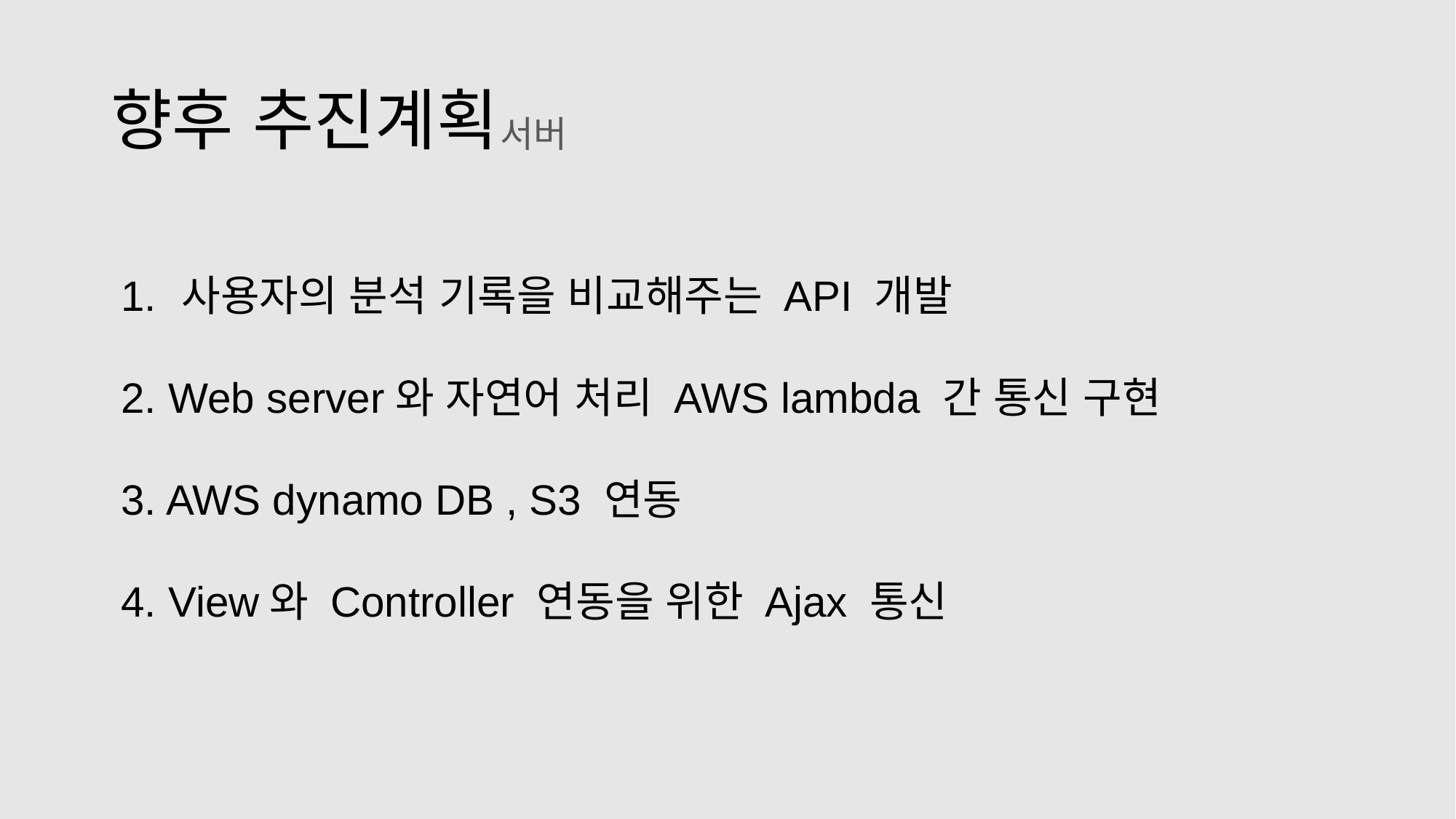

# 향후 추진계획
서버
 사용자의 분석 기록을 비교해주는 API 개발

2. Web server와 자연어 처리 AWS lambda 간 통신 구현

3. AWS dynamo DB , S3 연동

4. View와 Controller 연동을 위한 Ajax 통신